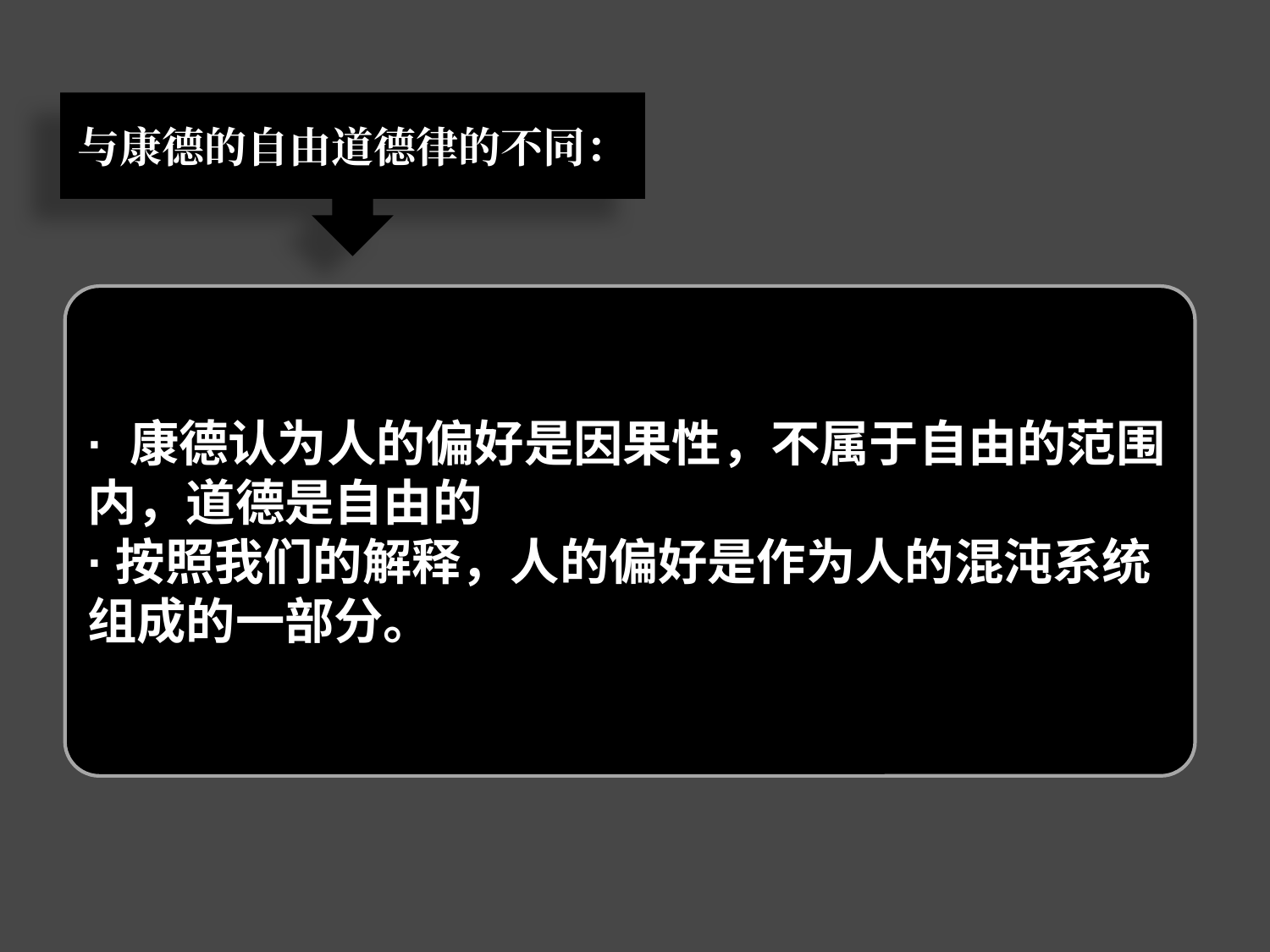

与康德的自由道德律的不同：
· 康德认为人的偏好是因果性，不属于自由的范围内，道德是自由的
·按照我们的解释，人的偏好是作为人的混沌系统组成的一部分。